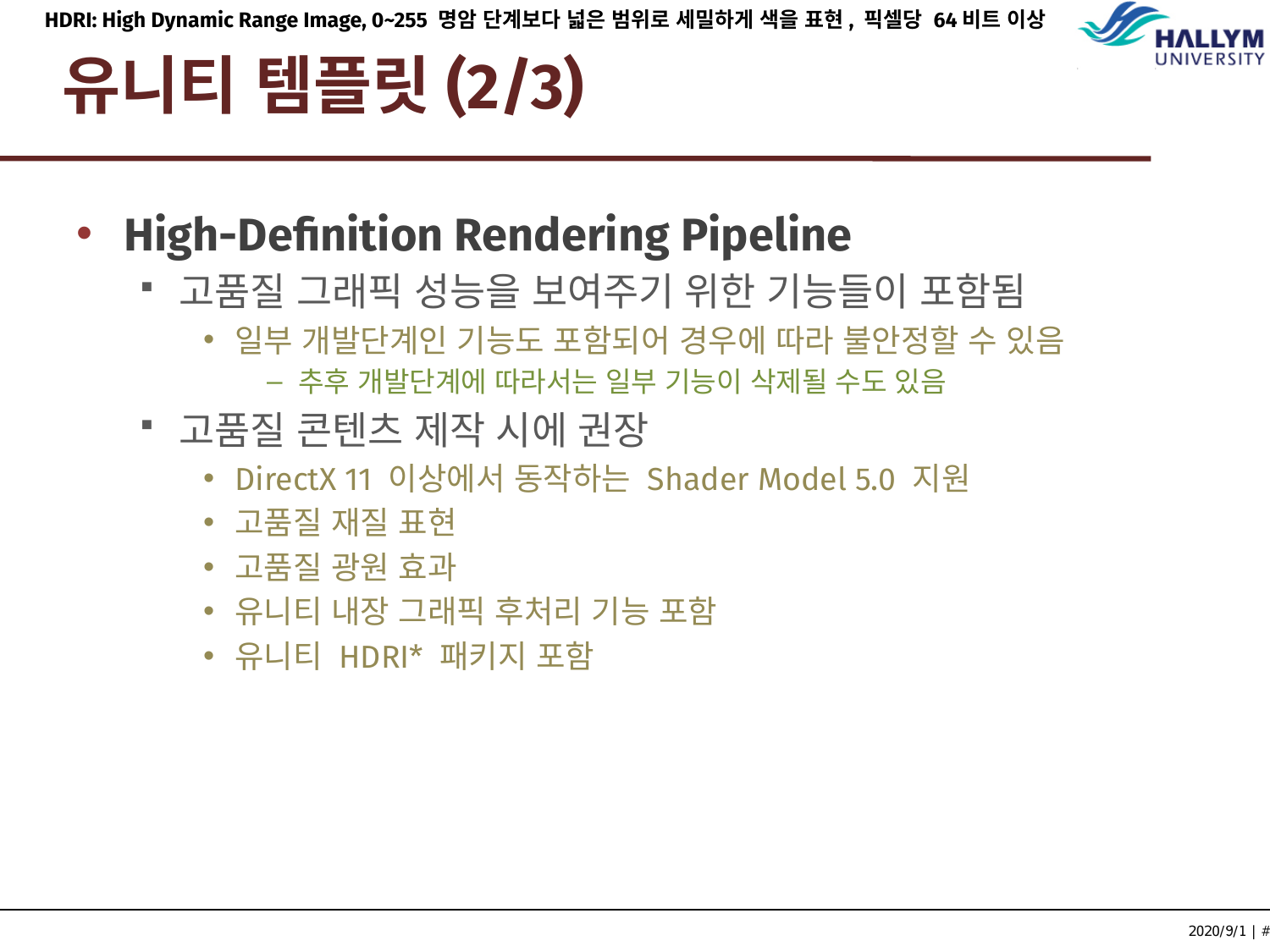

HDRI: High Dynamic Range Image, 0~255 명암 단계보다 넓은 범위로 세밀하게 색을 표현, 픽셀당 64비트 이상
# 유니티 템플릿(2/3)
High-Definition Rendering Pipeline
고품질 그래픽 성능을 보여주기 위한 기능들이 포함됨
일부 개발단계인 기능도 포함되어 경우에 따라 불안정할 수 있음
추후 개발단계에 따라서는 일부 기능이 삭제될 수도 있음
고품질 콘텐츠 제작 시에 권장
DirectX 11 이상에서 동작하는 Shader Model 5.0 지원
고품질 재질 표현
고품질 광원 효과
유니티 내장 그래픽 후처리 기능 포함
유니티 HDRI* 패키지 포함